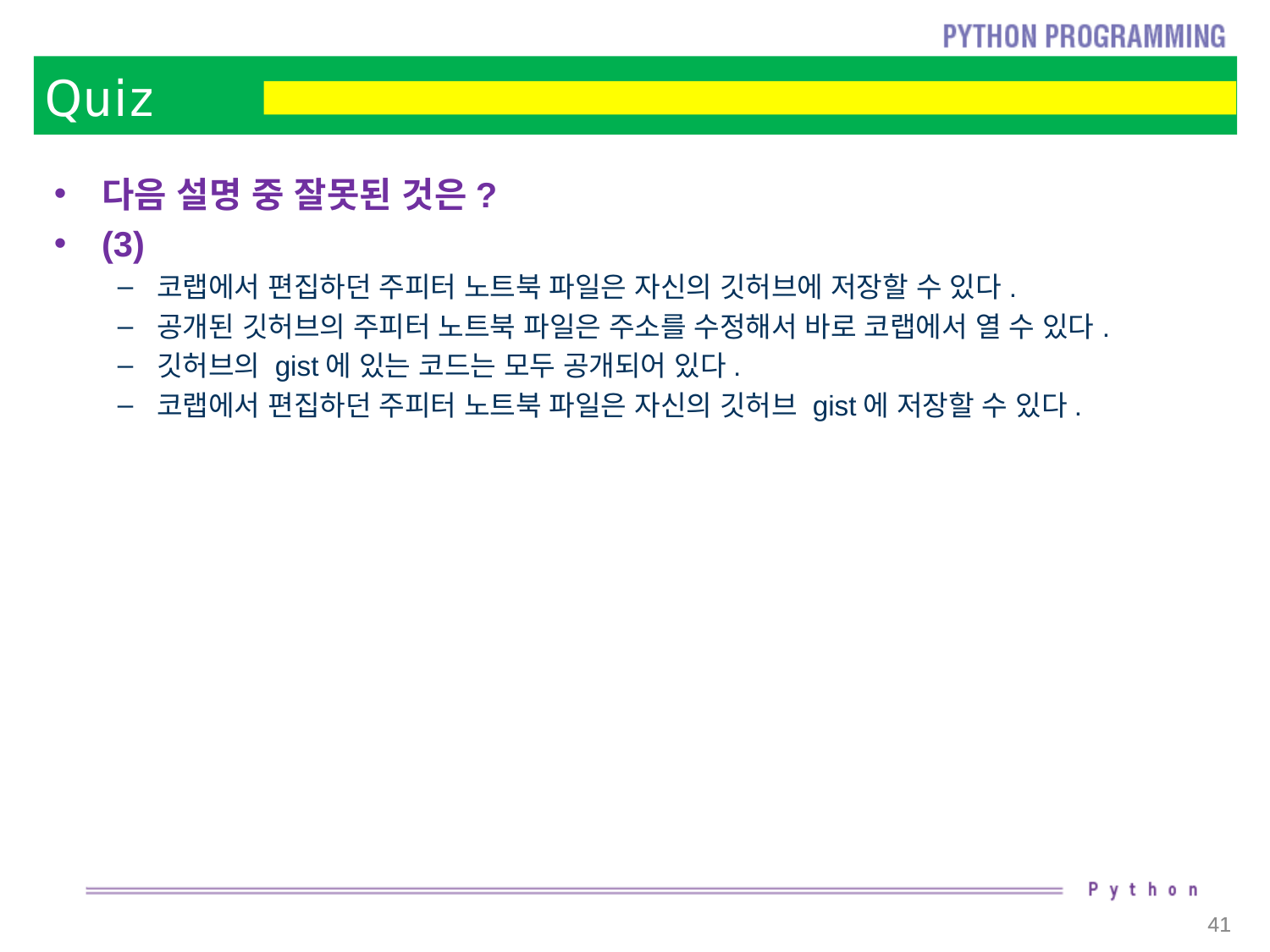

# Quiz

다음 설명 중 잘못된 것은?
(3)
코랩에서 편집하던 주피터 노트북 파일은 자신의 깃허브에 저장할 수 있다.
공개된 깃허브의 주피터 노트북 파일은 주소를 수정해서 바로 코랩에서 열 수 있다.
깃허브의 gist에 있는 코드는 모두 공개되어 있다.
코랩에서 편집하던 주피터 노트북 파일은 자신의 깃허브 gist에 저장할 수 있다.

41